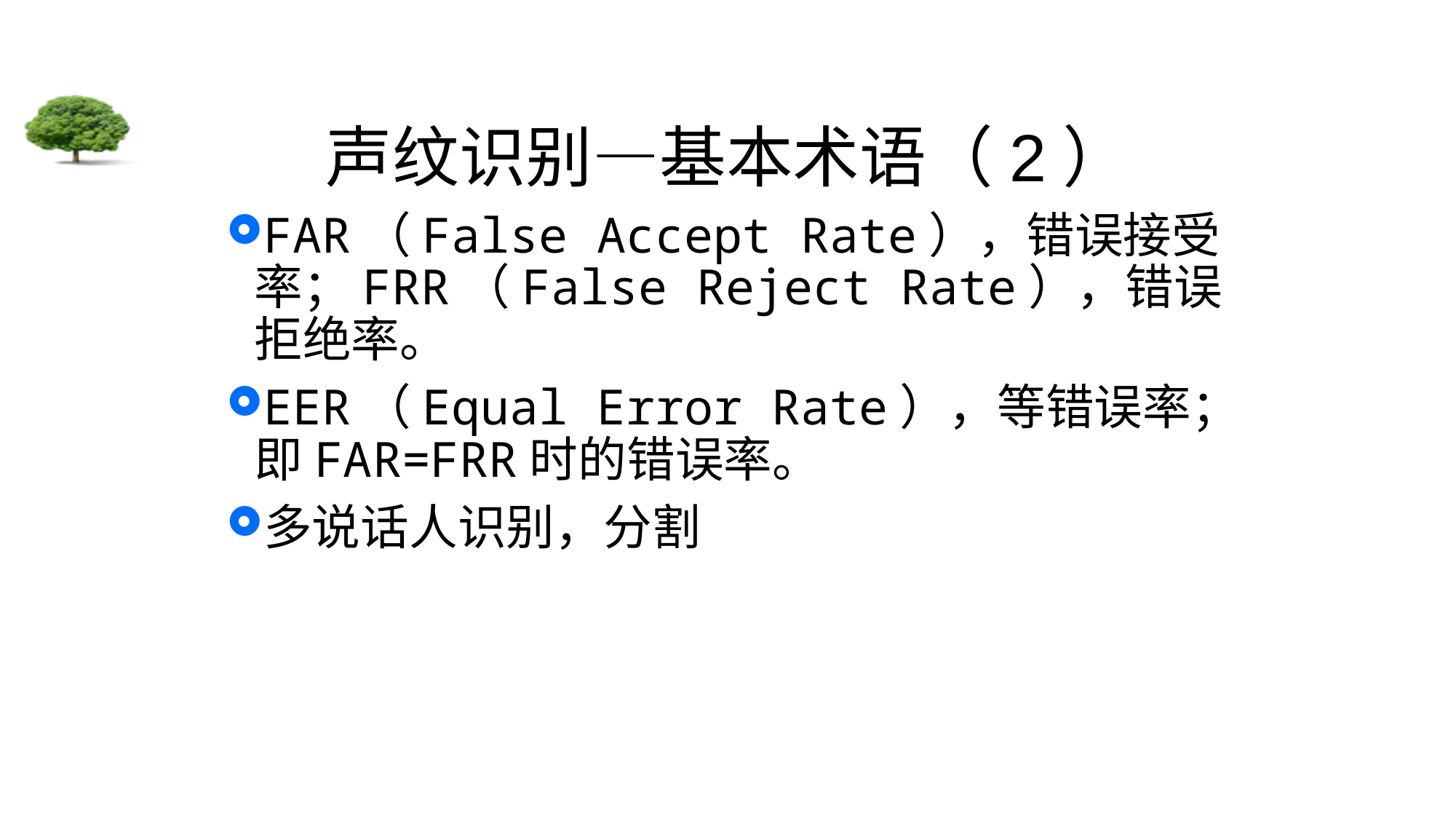

# 声纹识别—基本术语（2）
FAR（False Accept Rate），错误接受率；FRR（False Reject Rate），错误拒绝率。
EER（Equal Error Rate），等错误率；即FAR=FRR时的错误率。
多说话人识别，分割